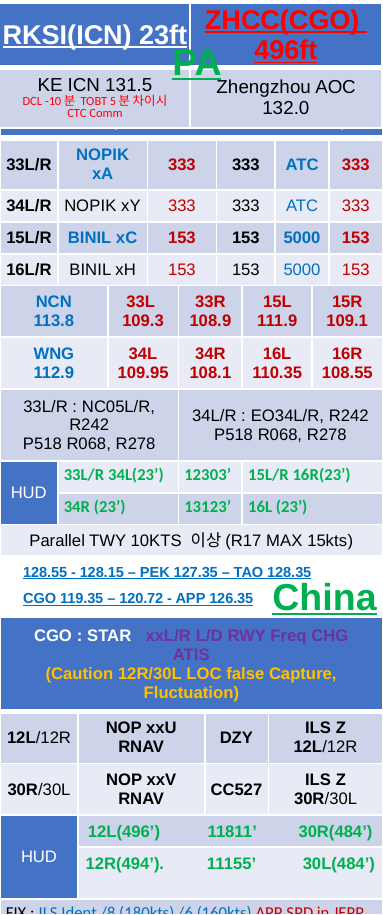

| RKSI(ICN) 23ft | ZHCC(CGO) 496ft |
| --- | --- |
| KE ICN 131.5 DCL -10분 TOBT 5분 차이시 CTC Comm | Zhengzhou AOC 132.0 |
PA
| ICN : SID (33/34 NADP 1, 15/16 NADP 2) |  |  |  |  |  |  |  |  |  |
| --- | --- | --- | --- | --- | --- | --- | --- | --- | --- |
| 33L/R | NOPIK xA |  | 333 |  | 333 |  | ATC |  | 333 |
| 34L/R | NOPIK xY |  | 333 |  | 333 |  | ATC |  | 333 |
| 15L/R | BINIL xC |  | 153 |  | 153 |  | 5000 |  | 153 |
| 16L/R | BINIL xH |  | 153 |  | 153 |  | 5000 |  | 153 |
| NCN 113.8 |  | 33L 109.3 |  | 33R 108.9 |  | 15L 111.9 |  | 15R 109.1 |  |
| WNG 112.9 |  | 34L 109.95 |  | 34R 108.1 |  | 16L 110.35 |  | 16R 108.55 |  |
| 33L/R : NC05L/R, R242 P518 R068, R278 |  |  |  | 34L/R : EO34L/R, R242 P518 R068, R278 |  |  |  |  |  |
| HUD | 33L/R 34L(23’) |  |  | 12303’ |  | 15L/R 16R(23’) |  |  |  |
|  | 34R (23’) |  |  | 13123’ |  | 16L (23’) |  |  |  |
| Parallel TWY 10KTS 이상(R17 MAX 15kts) |  |  |  |  |  |  |  |  |  |
DEP 125.15 – TGU 128.7 – DLC 132.95- TAO 133.05
128.55 - 128.15 – PEK 127.35 – TAO 128.35
CGO 119.35 – 120.72 - APP 126.35
China
| CGO : STAR xxL/R L/D RWY Freq CHG ATIS (Caution 12R/30L LOC false Capture, Fluctuation) |  |  |  |
| --- | --- | --- | --- |
| 12L/12R | NOP xxU RNAV | DZY | ILS Z 12L/12R |
| 30R/30L | NOP xxV RNAV | CC527 | ILS Z 30R/30L |
| HUD | 12L(496’) 11811’ 30R(484’) |  |  |
|  | 12R(494’). 11155’ 30L(484’) |  |  |
| FIX : ILS Ident /8 (180kts) /6 (160kts) APP SPD in JEPP |  |  |  |
| 12L : D7(5853’),D8(6955’), 30R :D6(5833’),D5(6935’) 12R :H7(5702’),H8(6883’), 30L :H5(5672’),H4(6932’) |  |  |  |
| Follow me car, APU Off But 26도 이하 사용가능 |  |  |  |